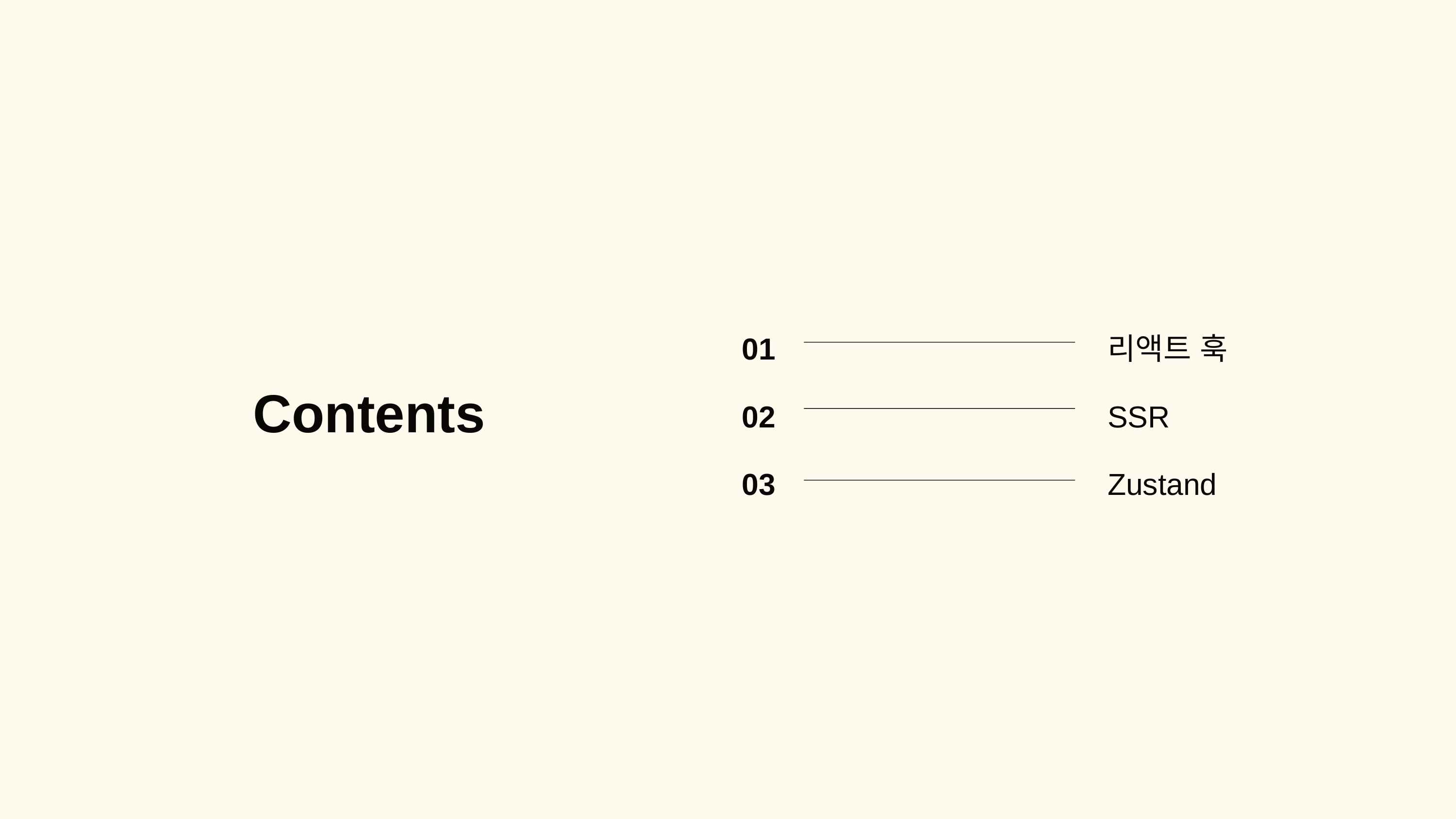

01
02
03
리액트 훅
SSR
Zustand

Contents